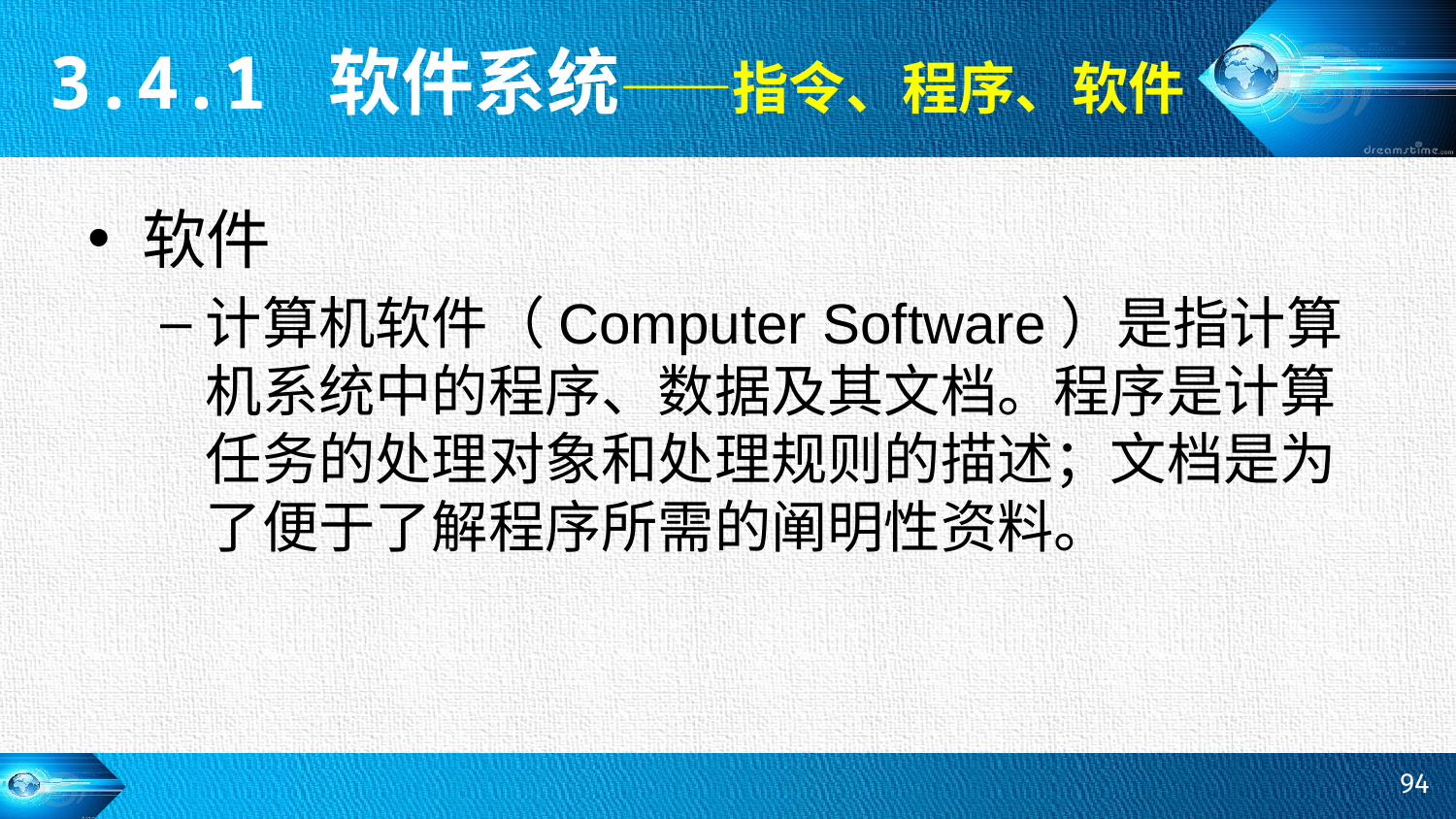

3.4.1 软件系统——指令、程序、软件
软件
计算机软件（Computer Software）是指计算机系统中的程序、数据及其文档。程序是计算任务的处理对象和处理规则的描述；文档是为了便于了解程序所需的阐明性资料。
94